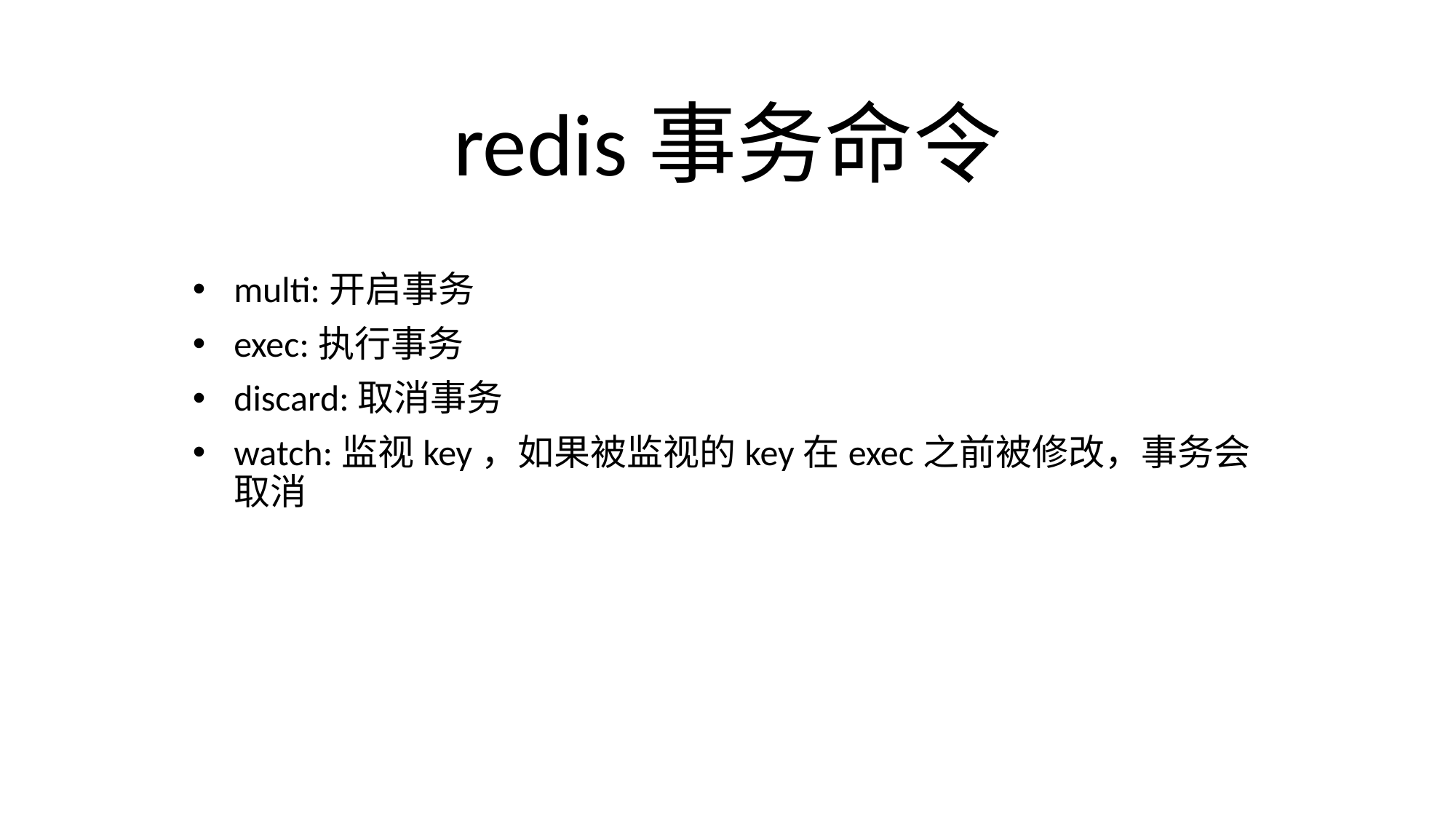

# redis事务命令
multi:开启事务
exec:执行事务
discard:取消事务
watch:监视key，如果被监视的key在exec之前被修改，事务会取消